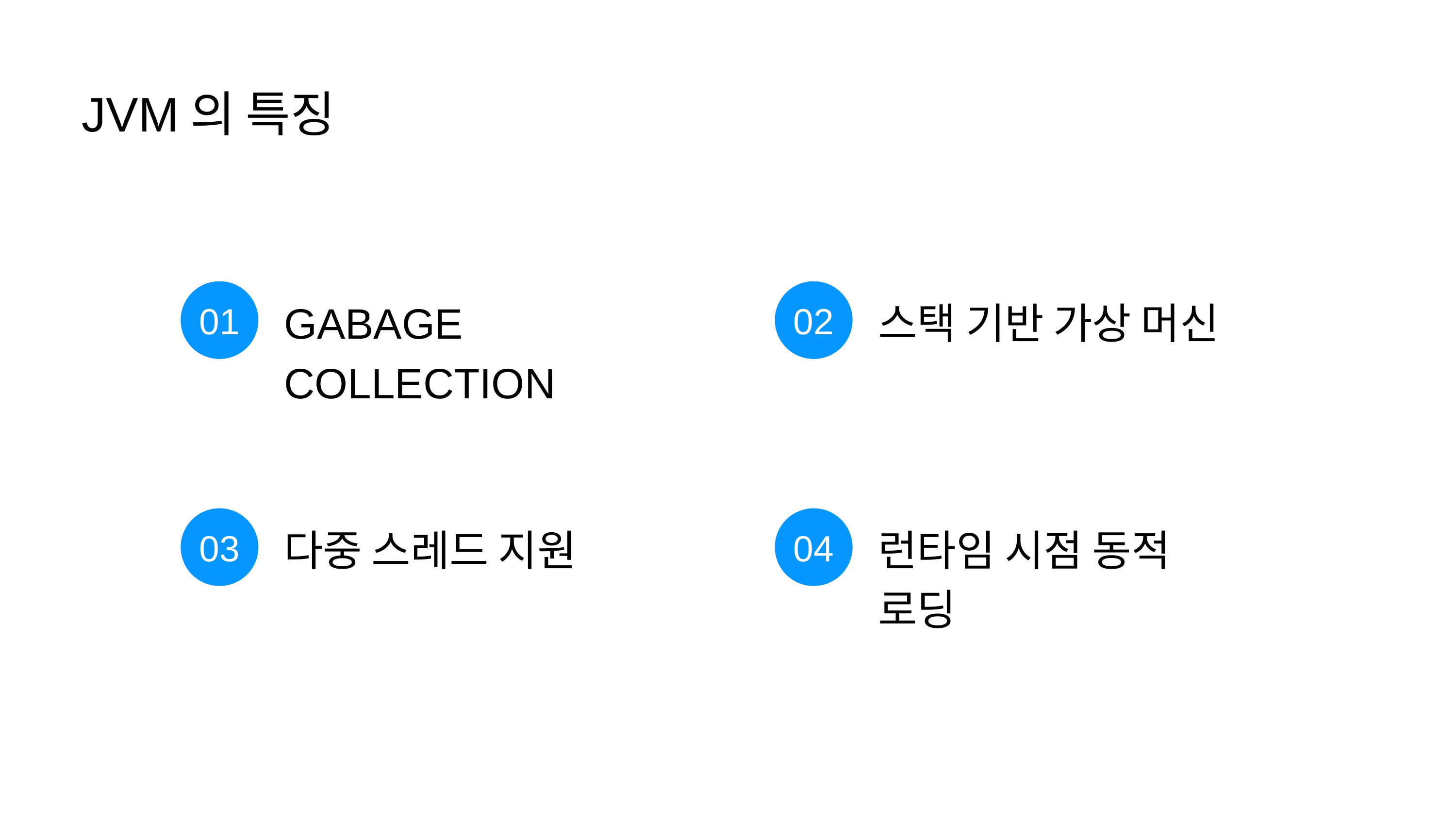

JVM의 특징

GABAGE COLLECTION
스택 기반 가상 머신
01
02

다중 스레드 지원
런타임 시점 동적 로딩
03
04